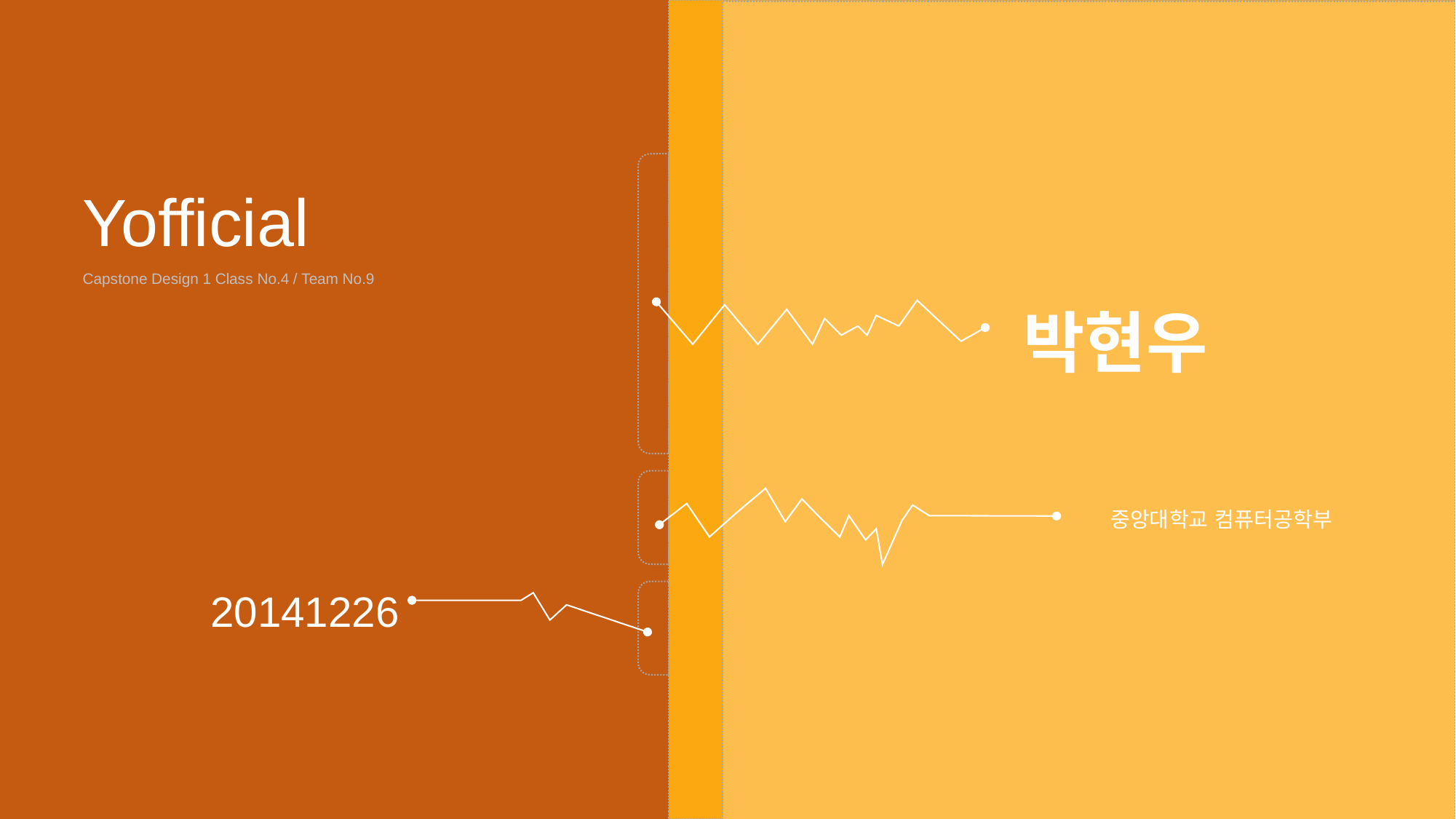

Yofficial
Capstone Design 1 Class No.4 / Team No.9
박현우

중앙대학교 컴퓨터공학부

20141226